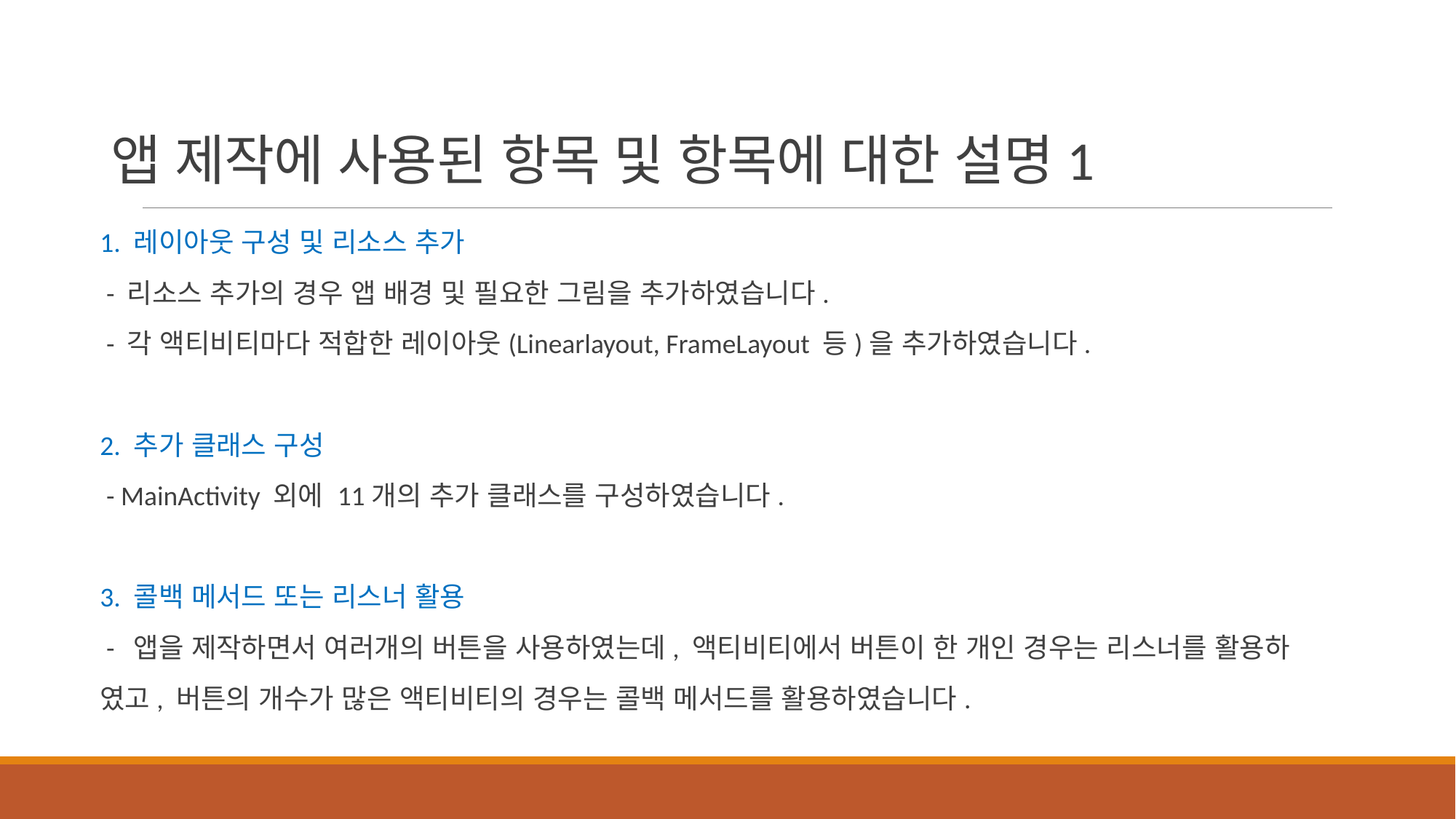

# 앱 제작에 사용된 항목 및 항목에 대한 설명1
1. 레이아웃 구성 및 리소스 추가
 - 리소스 추가의 경우 앱 배경 및 필요한 그림을 추가하였습니다.
 - 각 액티비티마다 적합한 레이아웃(Linearlayout, FrameLayout 등)을 추가하였습니다.

2. 추가 클래스 구성
 - MainActivity 외에 11개의 추가 클래스를 구성하였습니다.

3. 콜백 메서드 또는 리스너 활용
 -  앱을 제작하면서 여러개의 버튼을 사용하였는데, 액티비티에서 버튼이 한 개인 경우는 리스너를 활용하
였고, 버튼의 개수가 많은 액티비티의 경우는 콜백 메서드를 활용하였습니다.